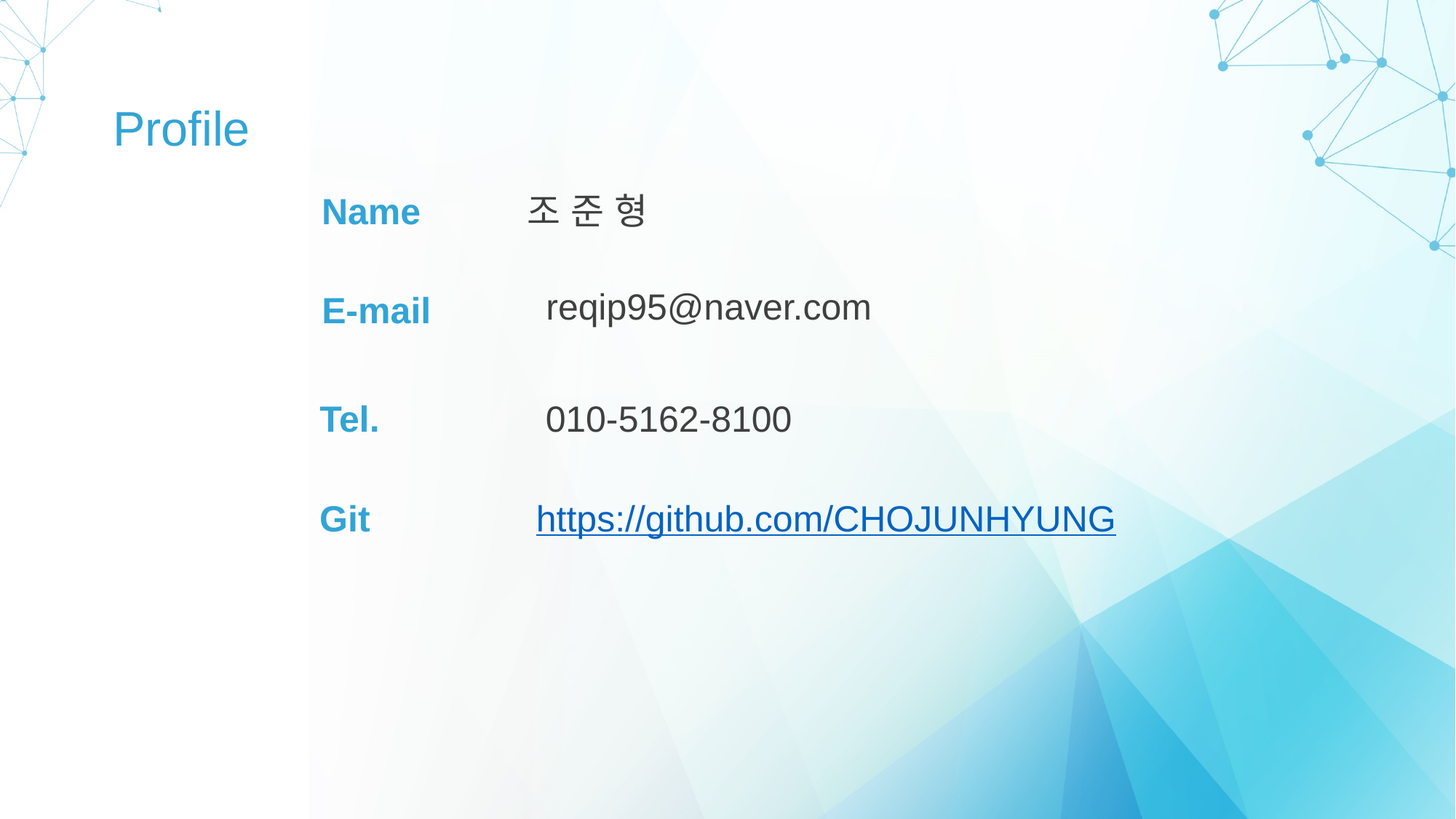

Profile
Name
조 준 형
reqip95@naver.com
E-mail
010-5162-8100
Tel.
Git
https://github.com/CHOJUNHYUNG